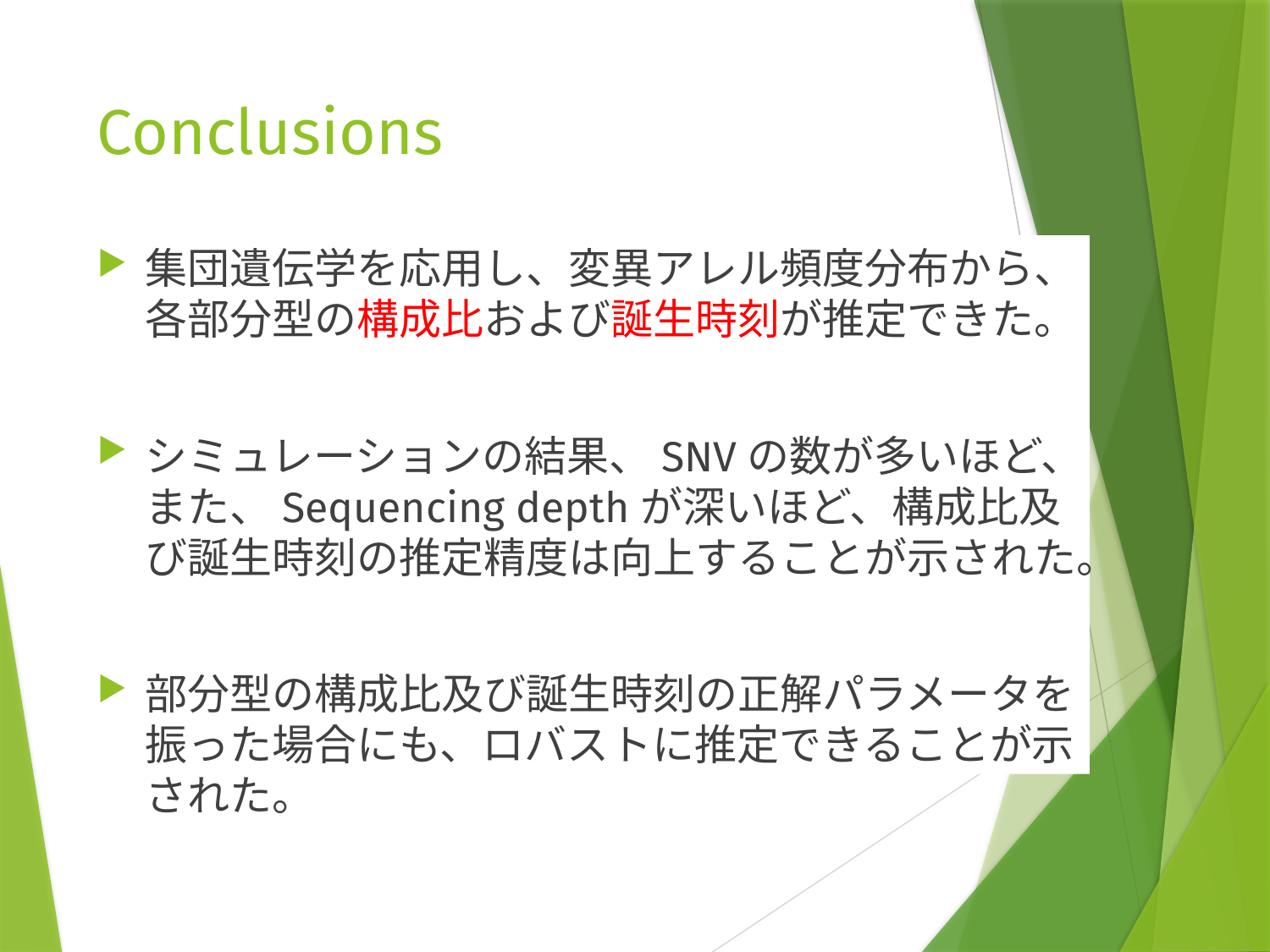

# Conclusions
集団遺伝学を応用し、変異アレル頻度分布から、各部分型の構成比および誕生時刻が推定できた。

シミュレーションの結果、SNVの数が多いほど、また、Sequencing depthが深いほど、構成比及び誕生時刻の推定精度は向上することが示された。

部分型の構成比及び誕生時刻の正解パラメータを振った場合にも、ロバストに推定できることが示された。